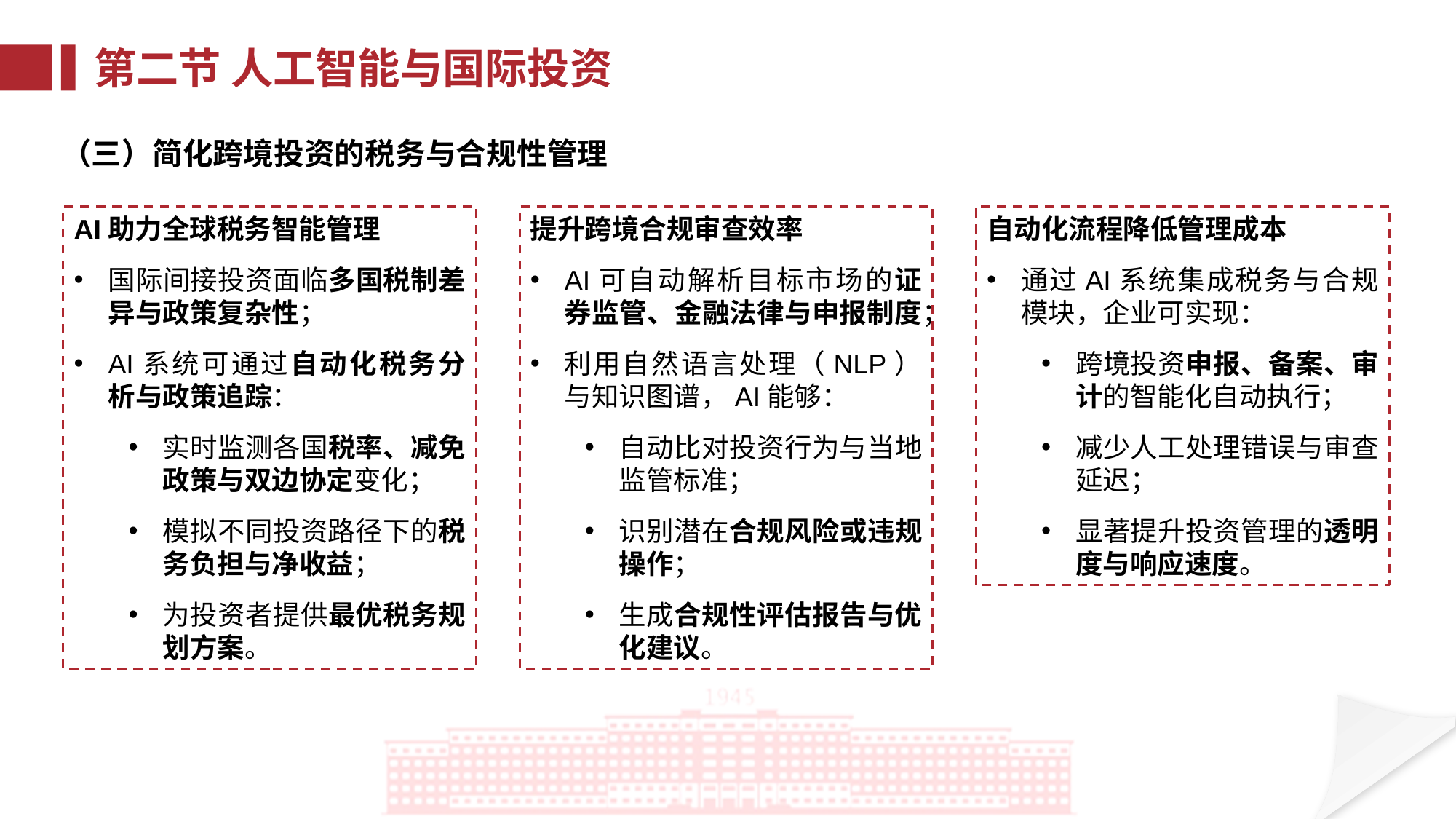

第二节 人工智能与国际投资
（三）简化跨境投资的税务与合规性管理
AI助力全球税务智能管理
国际间接投资面临多国税制差异与政策复杂性；
AI系统可通过自动化税务分析与政策追踪：
实时监测各国税率、减免政策与双边协定变化；
模拟不同投资路径下的税务负担与净收益；
为投资者提供最优税务规划方案。
提升跨境合规审查效率
AI可自动解析目标市场的证券监管、金融法律与申报制度；
利用自然语言处理（NLP）与知识图谱，AI能够：
自动比对投资行为与当地监管标准；
识别潜在合规风险或违规操作；
生成合规性评估报告与优化建议。
自动化流程降低管理成本
通过AI系统集成税务与合规模块，企业可实现：
跨境投资申报、备案、审计的智能化自动执行；
减少人工处理错误与审查延迟；
显著提升投资管理的透明度与响应速度。